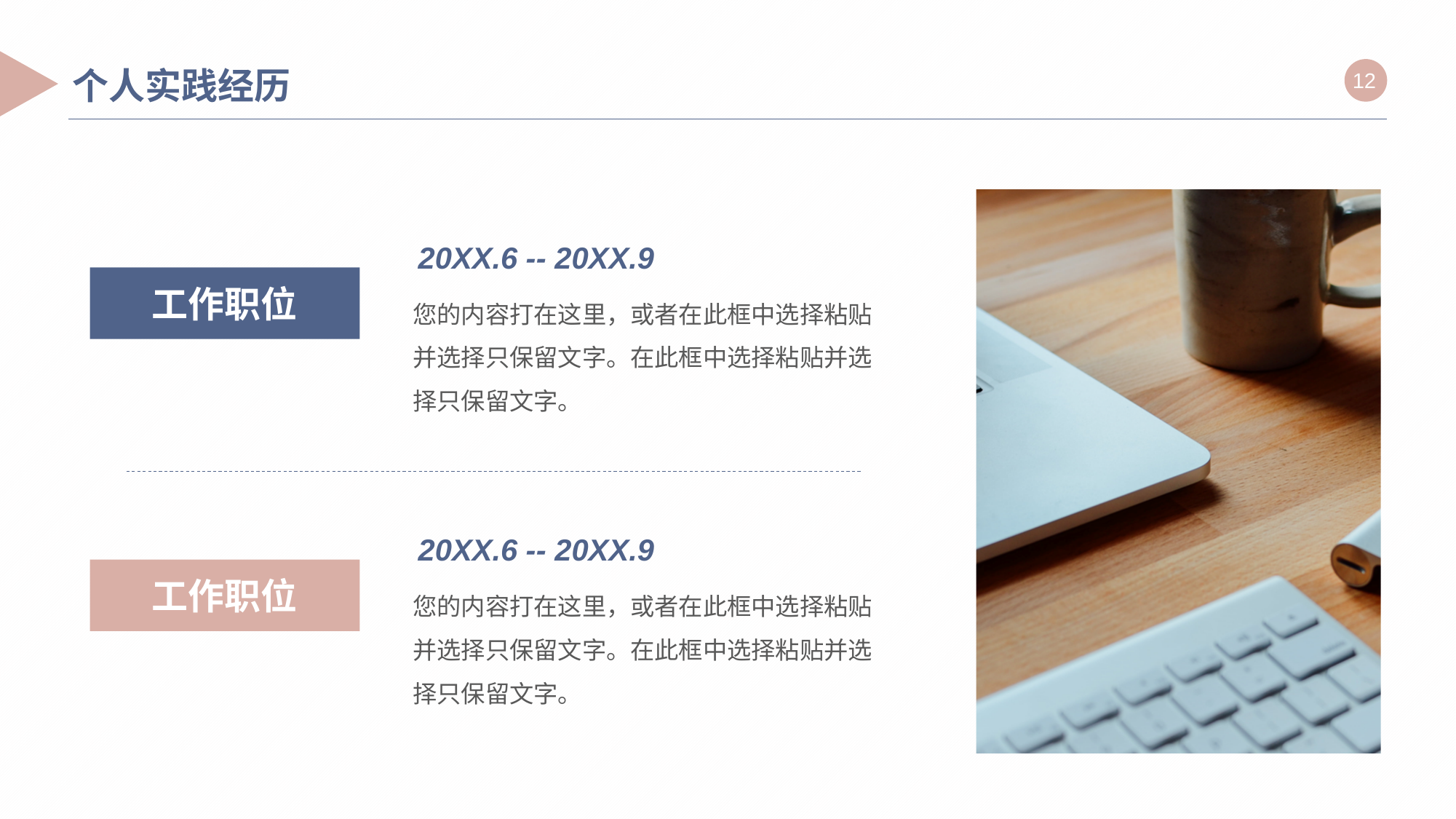

个人实践经历

20XX.6 -- 20XX.9
您的内容打在这里，或者在此框中选择粘贴并选择只保留文字。在此框中选择粘贴并选择只保留文字。
工作职位
20XX.6 -- 20XX.9
您的内容打在这里，或者在此框中选择粘贴并选择只保留文字。在此框中选择粘贴并选择只保留文字。
工作职位